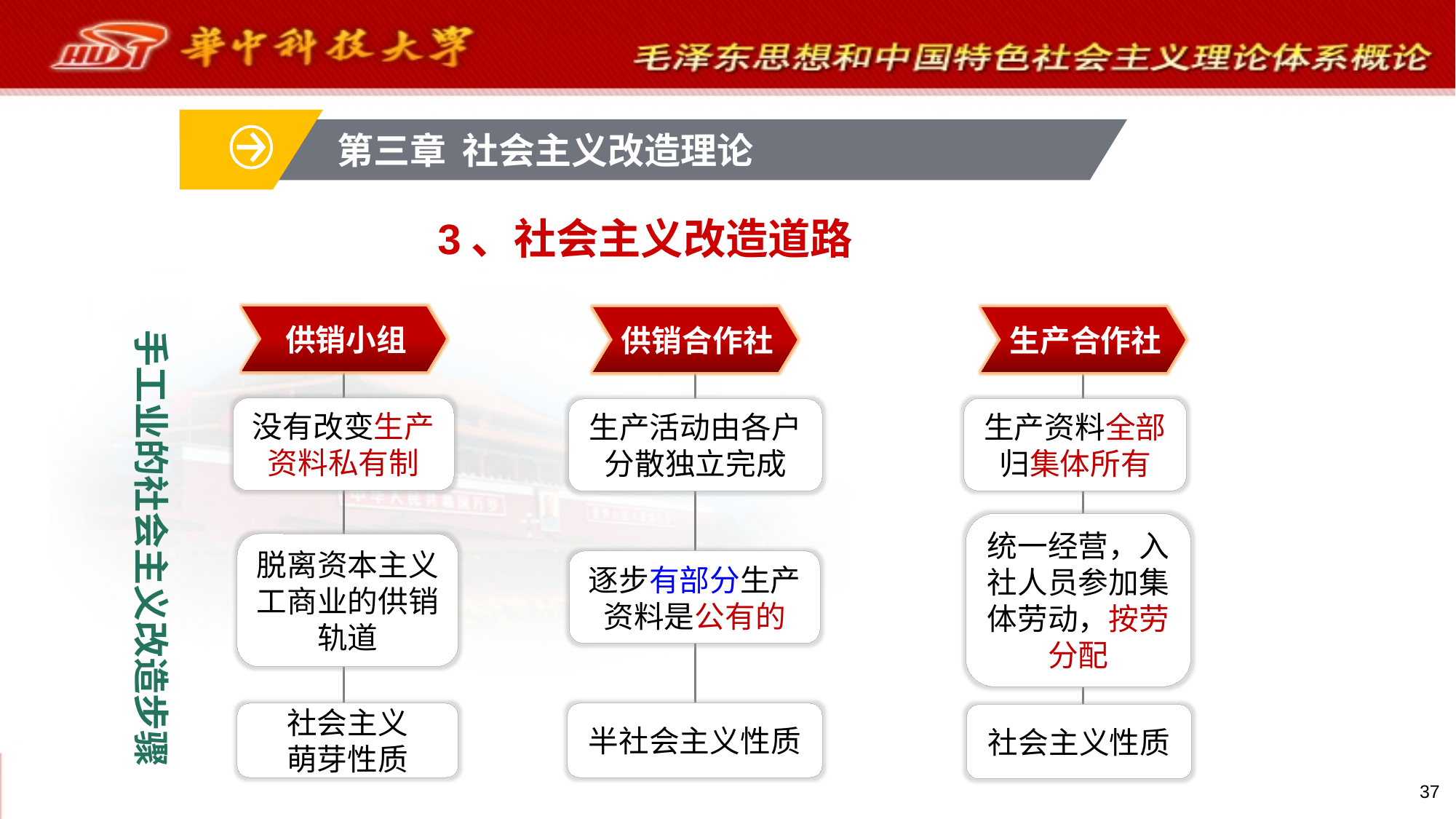

第三章  社会主义改造理论

# 3、社会主义改造道路
供销小组
供销合作社
生产合作社
手工业的社会主义改造步骤
没有改变生产资料私有制
生产资料全部归集体所有
生产活动由各户分散独立完成
统一经营，入社人员参加集体劳动，按劳分配
脱离资本主义工商业的供销轨道
逐步有部分生产资料是公有的
社会主义
萌芽性质
半社会主义性质
社会主义性质
37